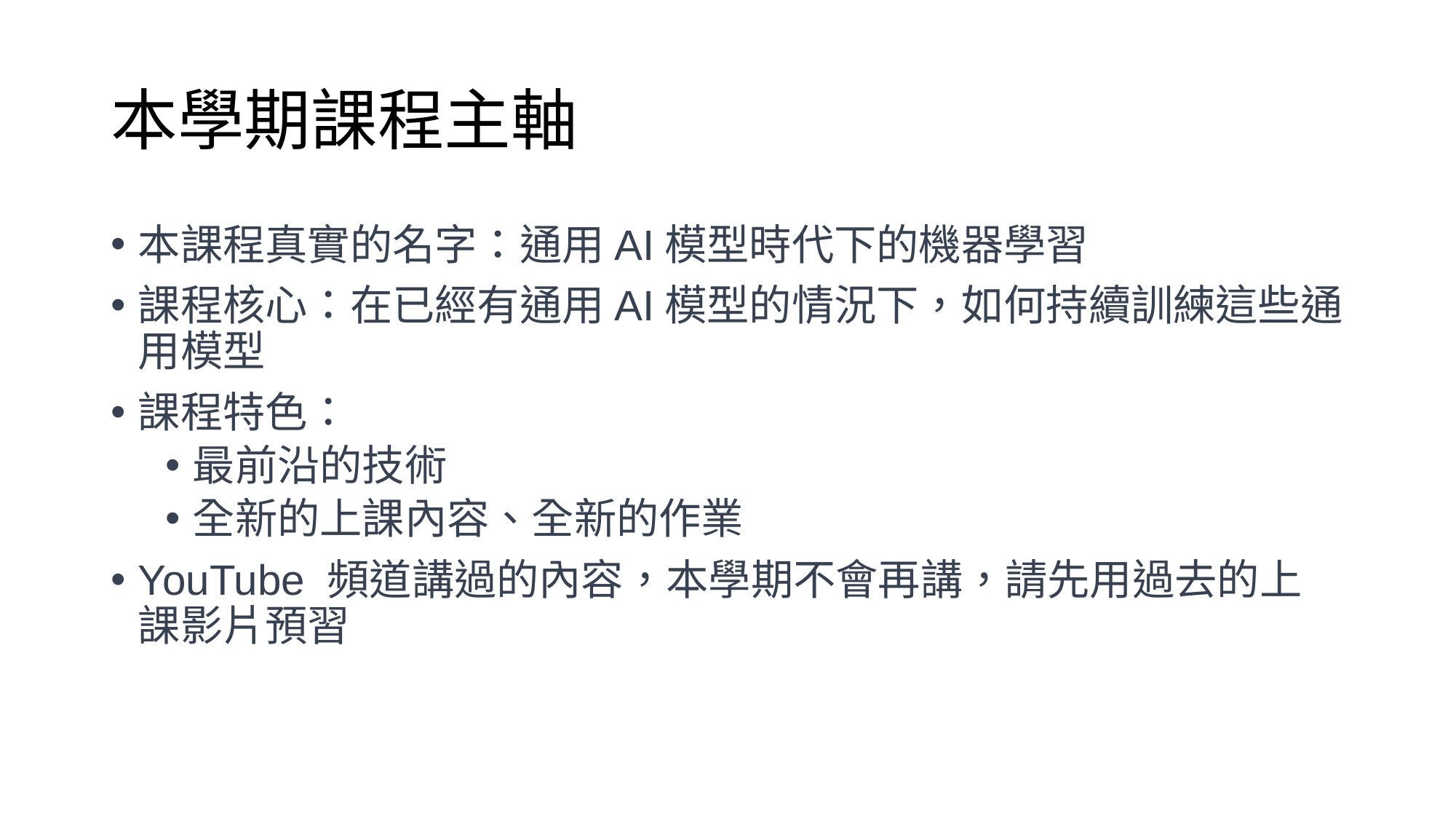

# 本學期課程主軸
本課程真實的名字：通用AI模型時代下的機器學習
課程核心：在已經有通用AI模型的情況下，如何持續訓練這些通用模型
課程特色：
最前沿的技術
全新的上課內容、全新的作業
YouTube 頻道講過的內容，本學期不會再講，請先用過去的上課影片預習